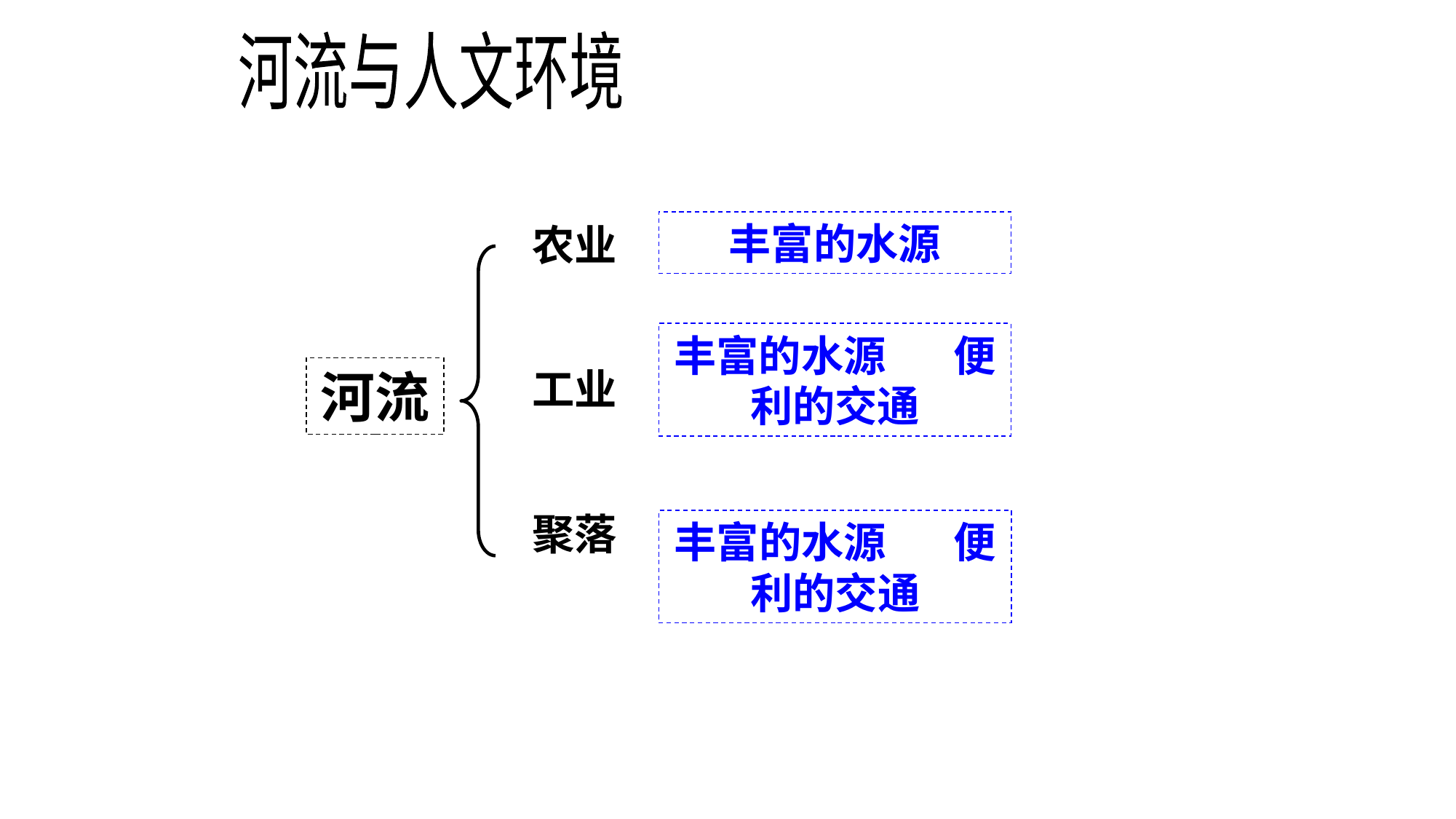

河流与人文环境
丰富的水源
农业

工业

聚落

丰富的水源       便利的交通
河流
丰富的水源       便利的交通